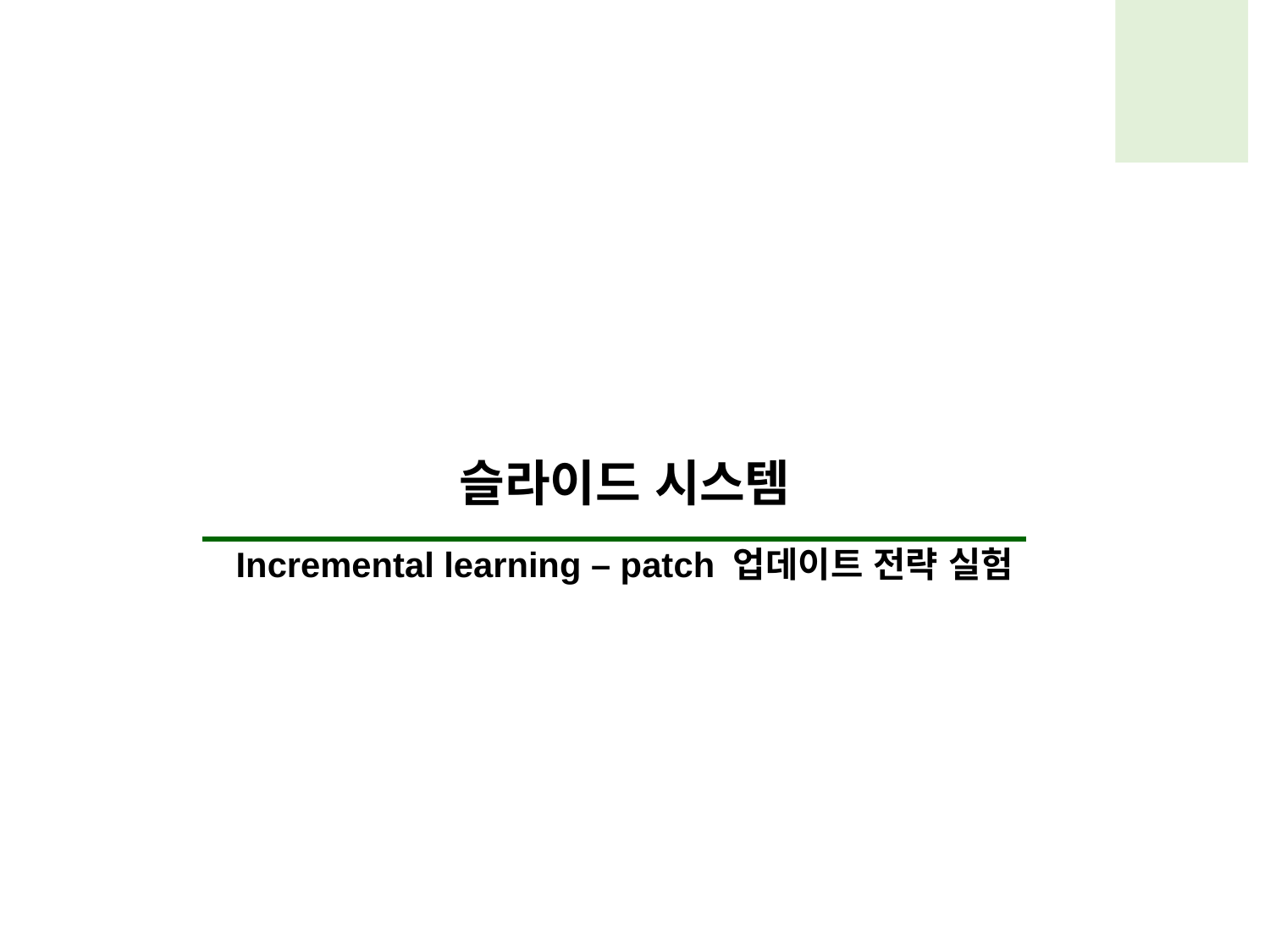

슬라이드 시스템
Incremental learning – patch 업데이트 전략 실험